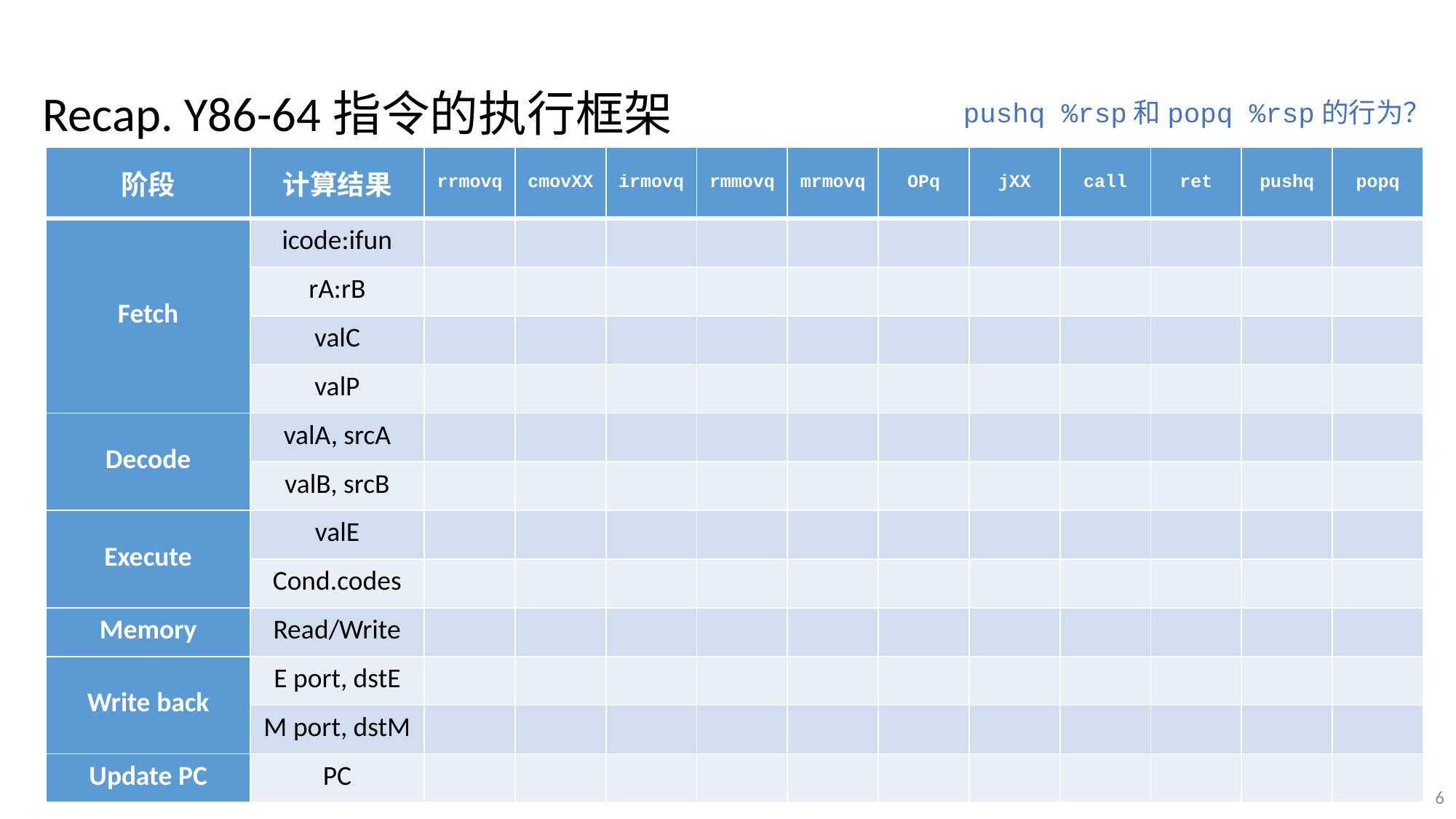

Recap. Y86-64指令的执行框架
pushq %rsp和popq %rsp的行为？
| 阶段 | 计算结果 | rrmovq | cmovXX | irmovq | rmmovq | mrmovq | OPq | jXX | call | ret | pushq | popq |
| --- | --- | --- | --- | --- | --- | --- | --- | --- | --- | --- | --- | --- |
| Fetch | icode:ifun |  |  |  |  |  |  |  |  |  |  |  |
|  | rA:rB |  |  |  |  |  |  |  |  |  |  |  |
|  | valC |  |  |  |  |  |  |  |  |  |  |  |
|  | valP |  |  |  |  |  |  |  |  |  |  |  |
| Decode | valA, srcA |  |  |  |  |  |  |  |  |  |  |  |
|  | valB, srcB |  |  |  |  |  |  |  |  |  |  |  |
| Execute | valE |  |  |  |  |  |  |  |  |  |  |  |
|  | Cond.codes |  |  |  |  |  |  |  |  |  |  |  |
| Memory | Read/Write |  |  |  |  |  |  |  |  |  |  |  |
| Write back | E port, dstE |  |  |  |  |  |  |  |  |  |  |  |
|  | M port, dstM |  |  |  |  |  |  |  |  |  |  |  |
| Update PC | PC |  |  |  |  |  |  |  |  |  |  |  |
6